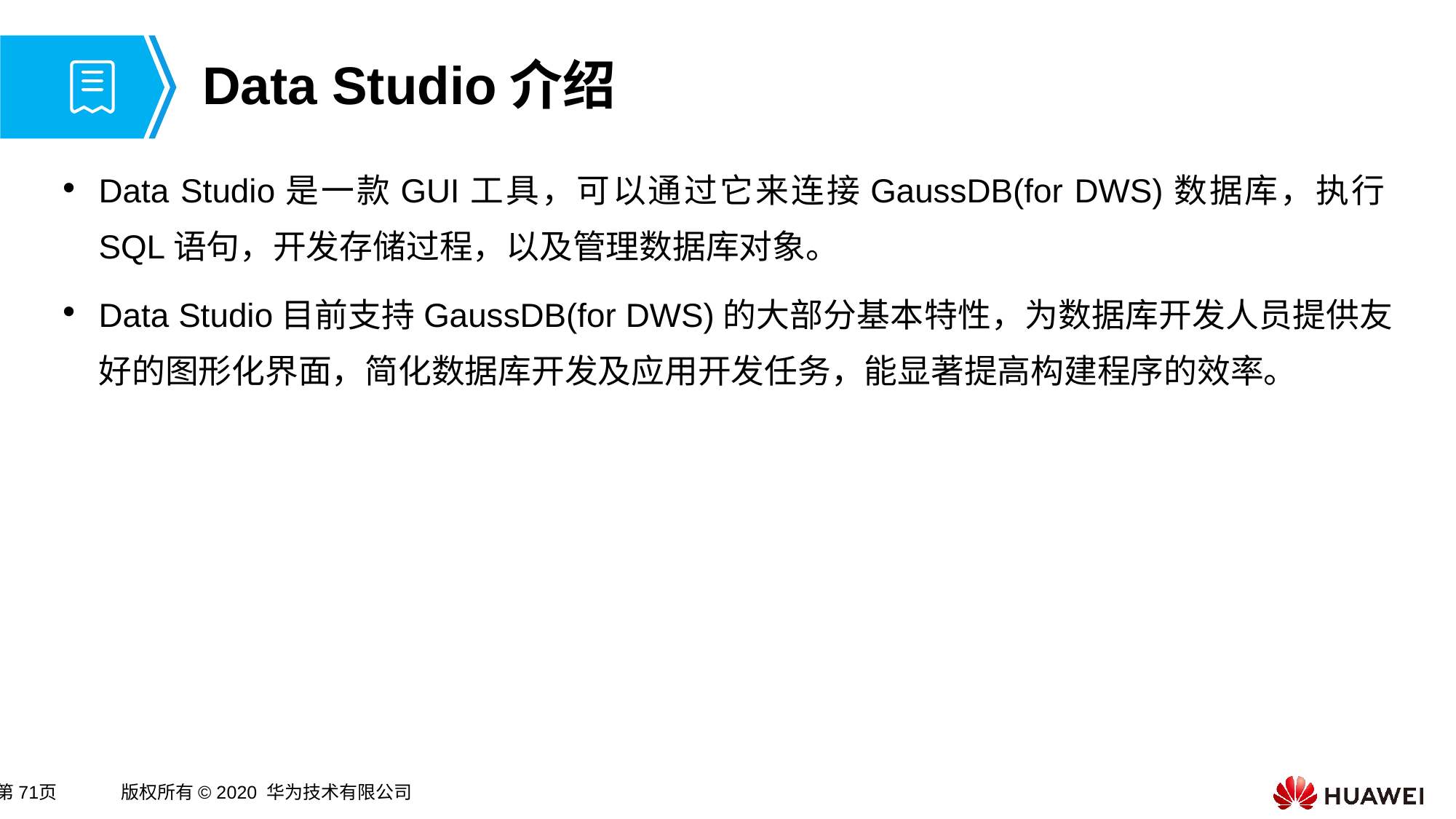

# Data Studio介绍
Data Studio是一款GUI工具，可以通过它来连接GaussDB(for DWS)数据库，执行SQL语句，开发存储过程，以及管理数据库对象。
Data Studio目前支持GaussDB(for DWS)的大部分基本特性，为数据库开发人员提供友好的图形化界面，简化数据库开发及应用开发任务，能显著提高构建程序的效率。